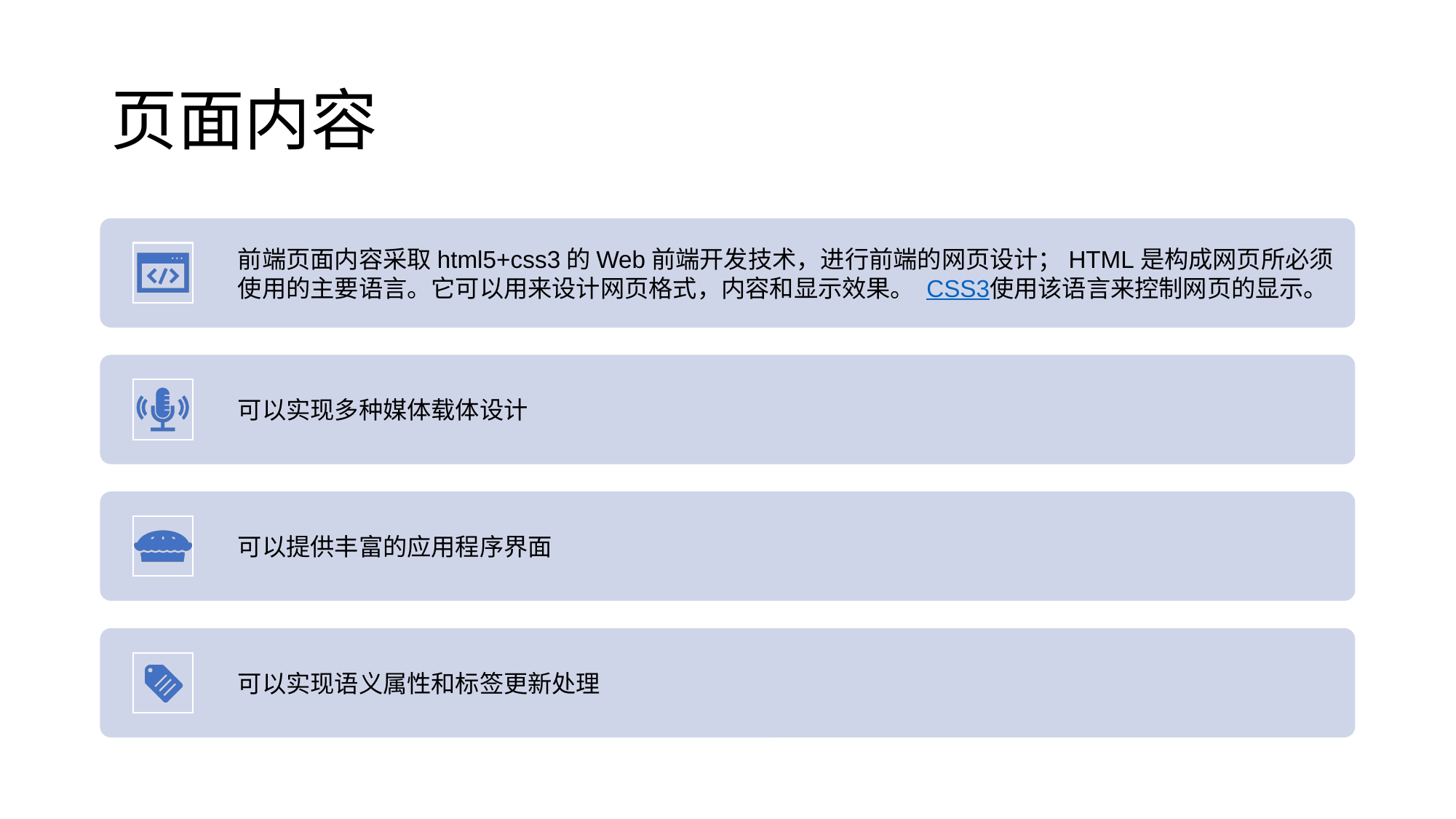

# 页面内容
前端页面内容采取html5+css3的Web前端开发技术，进行前端的网页设计；HTML是构成网页所必须使用的主要语言。它可以用来设计网页格式，内容和显示效果。 CSS3使用该语言来控制网页的显示。
可以实现多种媒体载体设计
可以提供丰富的应用程序界面
可以实现语义属性和标签更新处理